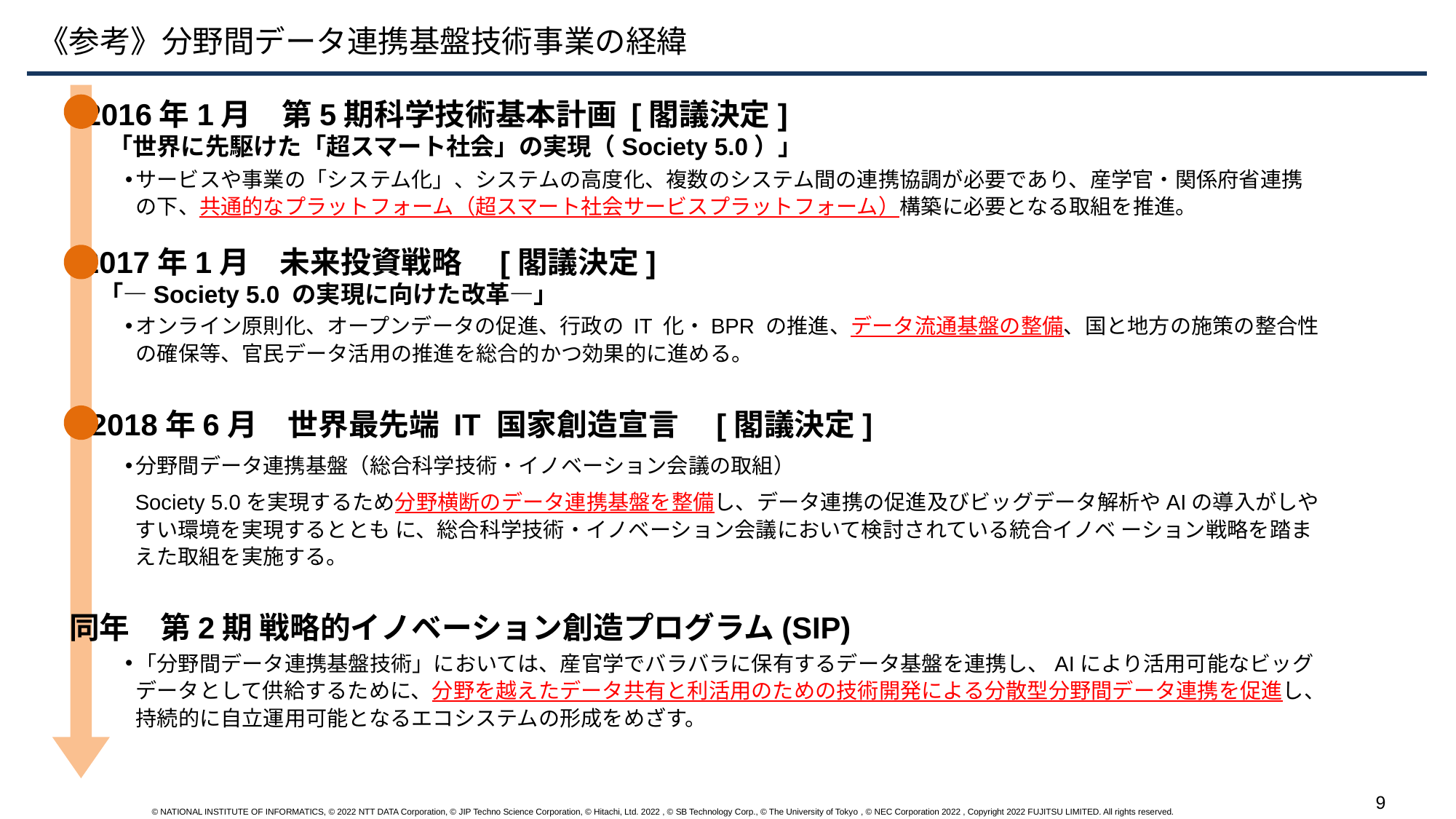

《参考》分野間データ連携基盤技術事業の経緯

2016年1月　第5期科学技術基本計画 [閣議決定]
　「世界に先駆けた「超スマート社会」の実現（Society 5.0）」
サービスや事業の「システム化」、システムの⾼度化、複数のシステム間の連携協調が必要であり、産学官・関係府省連携の下、共通的なプラットフォーム（超スマート社会サービスプラットフォーム）構築に必要となる取組を推進。
2017年1月　未来投資戦略　[閣議決定]
  「―Society 5.0 の実現に向けた改革―」

オンライン原則化、オープンデータの促進、行政の IT 化・BPR の推進、データ流通基盤の整備、国と地方の施策の整合性の確保等、官民データ活用の推進を総合的かつ効果的に進める。

2018年6月　世界最先端 IT 国家創造宣言　[閣議決定]
分野間データ連携基盤（総合科学技術・イノベーション会議の取組）
Society 5.0を実現するため分野横断のデータ連携基盤を整備し、データ連携の促進及びビッグデータ解析やAIの導入がしやすい環境を実現するととも に、総合科学技術・イノベーション会議において検討されている統合イノベ ーション戦略を踏まえた取組を実施する。
同年　第2期 戦略的イノベーション創造プログラム(SIP)
「分野間データ連携基盤技術」においては、産官学でバラバラに保有するデータ基盤を連携し、AIにより活用可能なビッグデータとして供給するために、分野を越えたデータ共有と利活用のための技術開発による分散型分野間データ連携を促進し、持続的に自立運用可能となるエコシステムの形成をめざす。